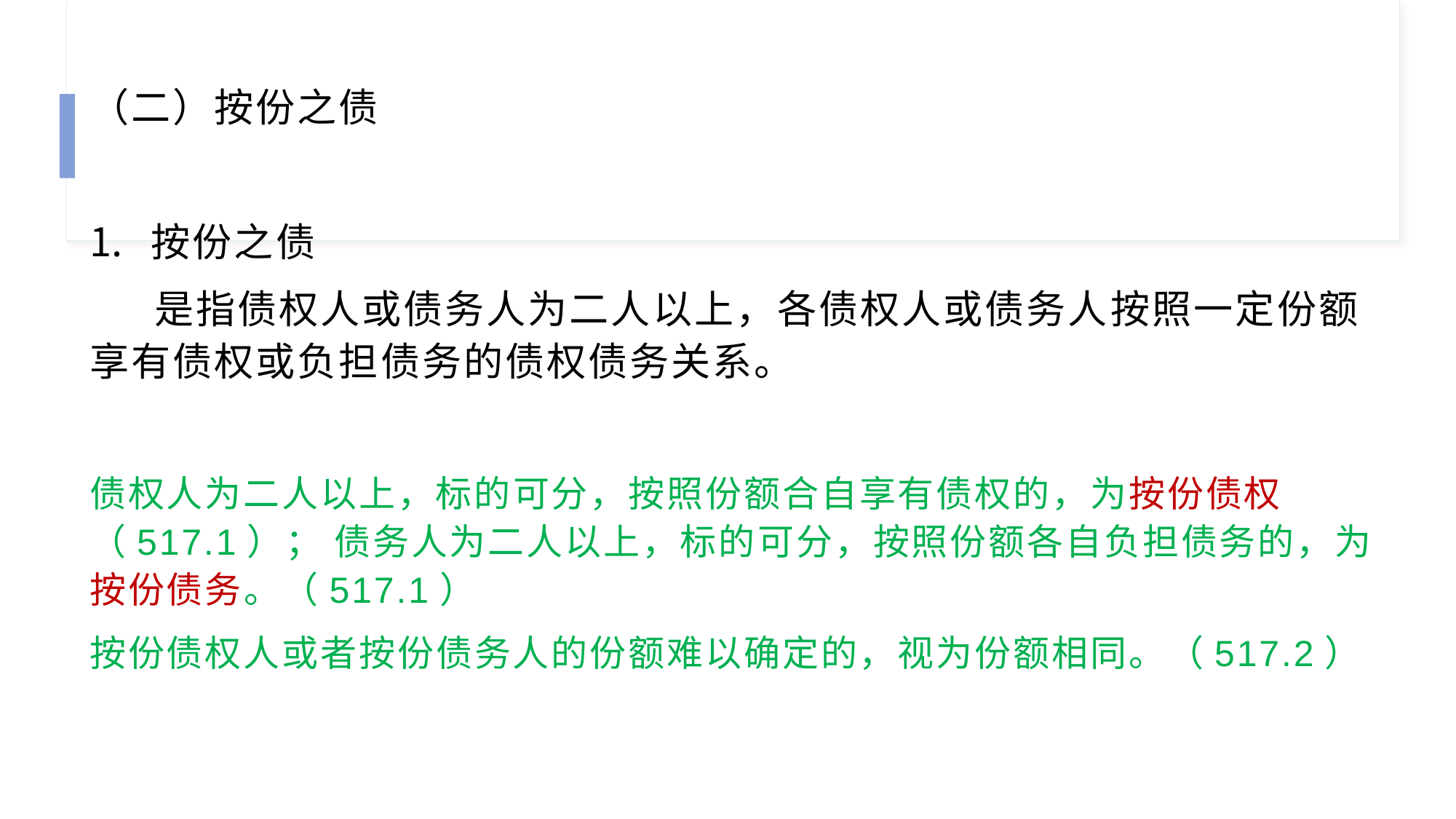

（二）按份之债

按份之债
     是指债权人或债务人为二人以上，各债权人或债务人按照一定份额享有债权或负担债务的债权债务关系。

债权人为二人以上，标的可分，按照份额合自享有债权的，为按份债权（517.1）； 债务人为二人以上，标的可分，按照份额各自负担债务的，为按份债务。（517.1）
按份债权人或者按份债务人的份额难以确定的，视为份额相同。（517.2）